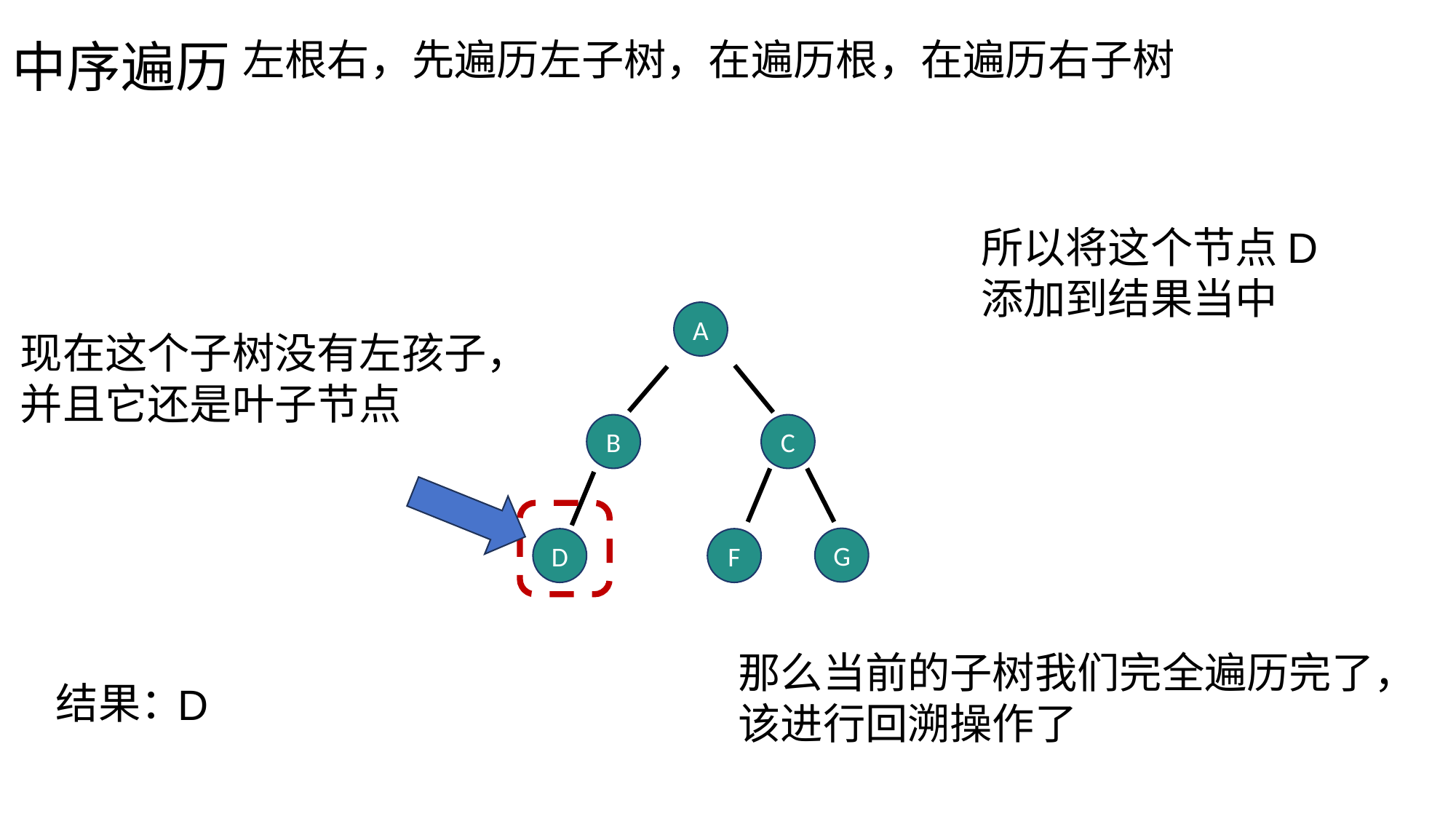

中序遍历
左根右，先遍历左子树，在遍历根，在遍历右子树
所以将这个节点D添加到结果当中
A
现在这个子树没有左孩子，并且它还是叶子节点
B
C

G
D
F
那么当前的子树我们完全遍历完了，该进行回溯操作了
结果：
D